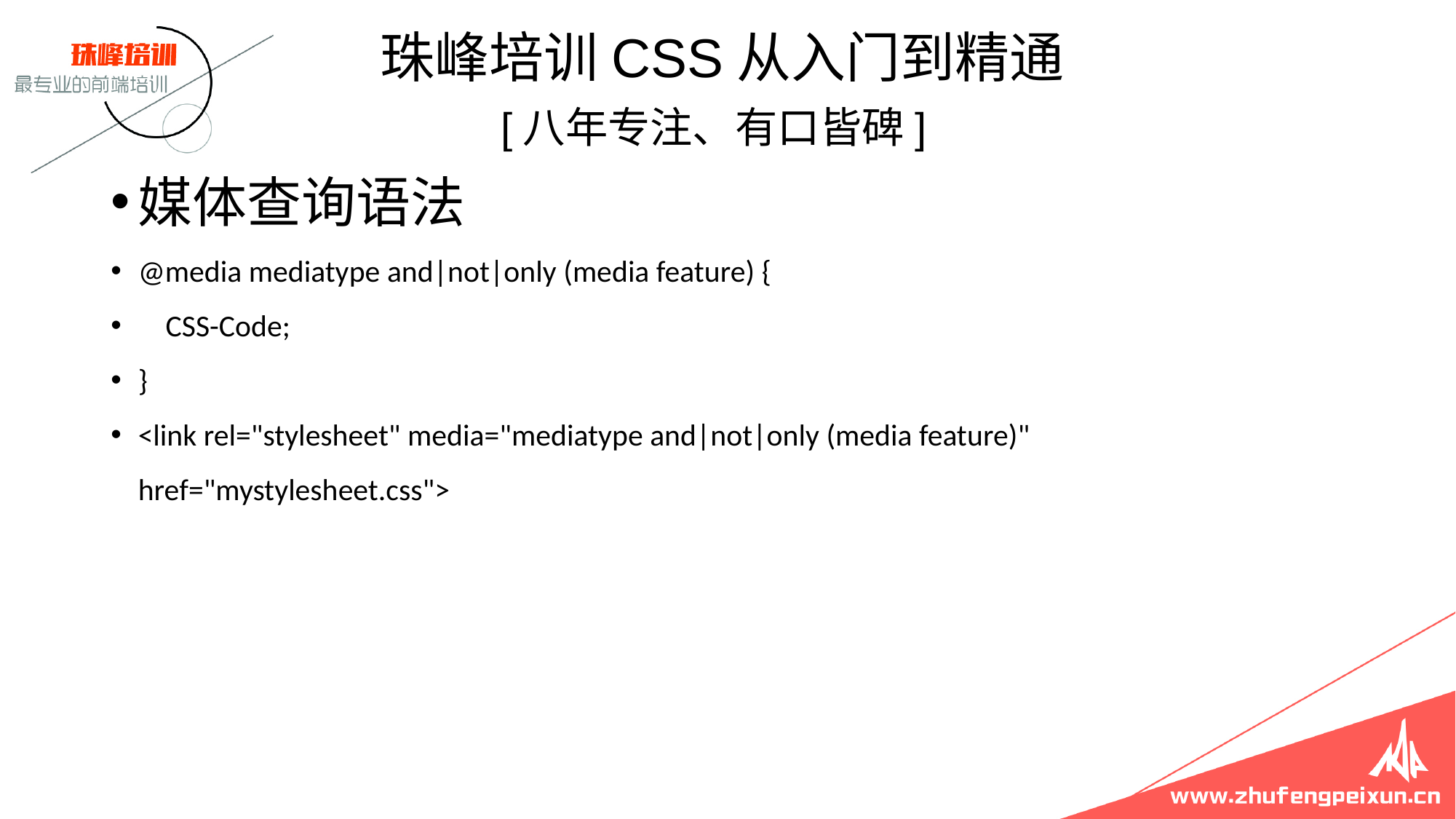

珠峰培训CSS从入门到精通
        [八年专注、有口皆碑]
媒体查询语法
@media mediatype and|not|only (media feature) {
    CSS-Code;
}
<link rel="stylesheet" media="mediatype and|not|only (media feature)" href="mystylesheet.css">